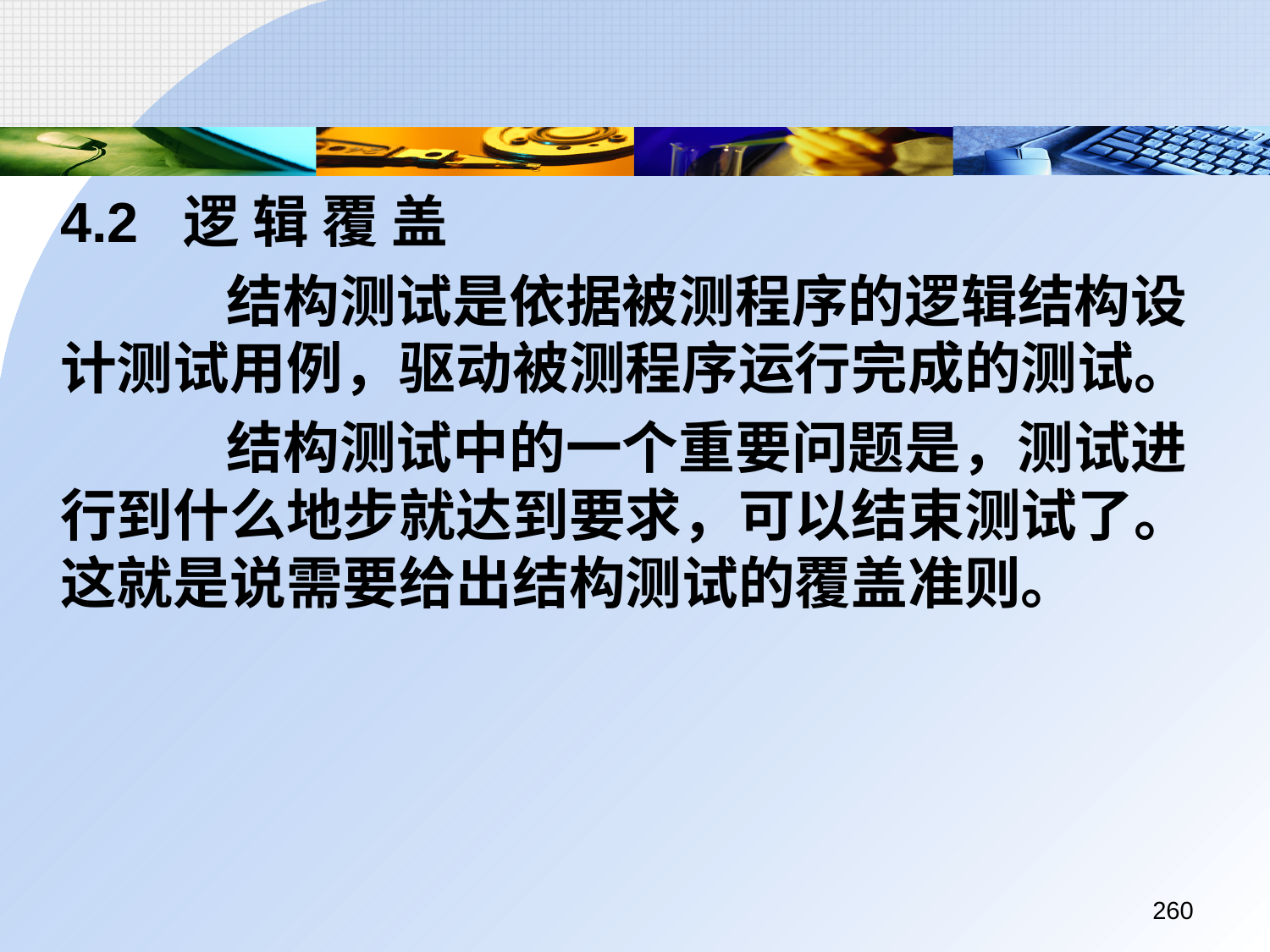

4.2  逻 辑 覆 盖
		  结构测试是依据被测程序的逻辑结构设计测试用例，驱动被测程序运行完成的测试。
		  结构测试中的一个重要问题是，测试进行到什么地步就达到要求，可以结束测试了。这就是说需要给出结构测试的覆盖准则。

260